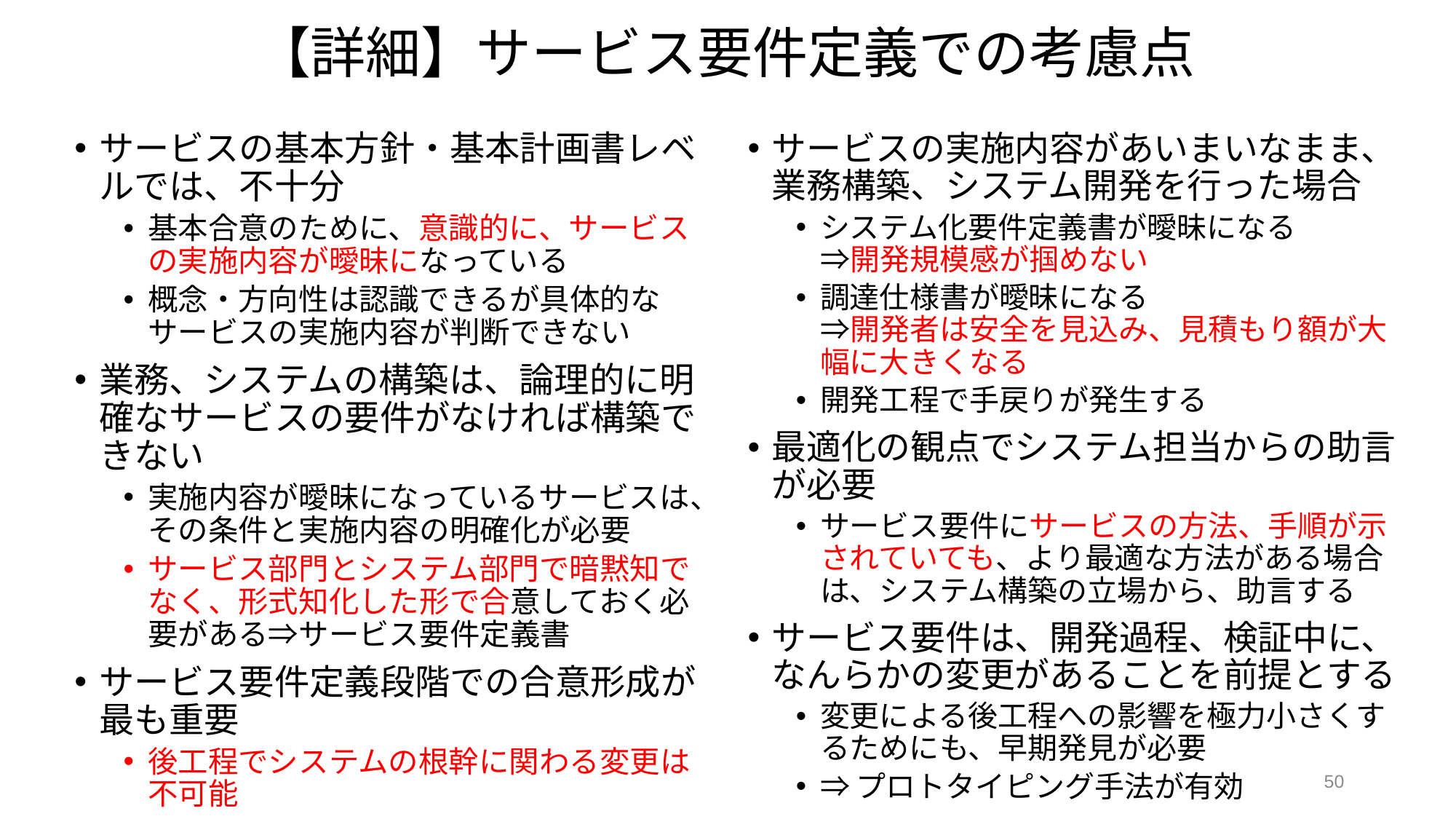

# 【詳細】サービス要件定義での考慮点
サービスの基本方針・基本計画書レベルでは、不十分
基本合意のために、意識的に、サービスの実施内容が曖昧になっている
概念・方向性は認識できるが具体的なサービスの実施内容が判断できない
業務、システムの構築は、論理的に明確なサービスの要件がなければ構築できない
実施内容が曖昧になっているサービスは、その条件と実施内容の明確化が必要
サービス部門とシステム部門で暗黙知でなく、形式知化した形で合意しておく必要がある⇒サービス要件定義書
サービス要件定義段階での合意形成が最も重要
後工程でシステムの根幹に関わる変更は不可能

サービスの実施内容があいまいなまま、業務構築、システム開発を行った場合
システム化要件定義書が曖昧になる
⇒開発規模感が掴めない
調達仕様書が曖昧になる
⇒開発者は安全を見込み、見積もり額が大幅に大きくなる
開発工程で手戻りが発生する
最適化の観点でシステム担当からの助言が必要
サービス要件にサービスの方法、手順が示されていても、より最適な方法がある場合は、システム構築の立場から、助言する
サービス要件は、開発過程、検証中に、なんらかの変更があることを前提とする
変更による後工程への影響を極力小さくするためにも、早期発見が必要
⇒プロトタイピング手法が有効

50